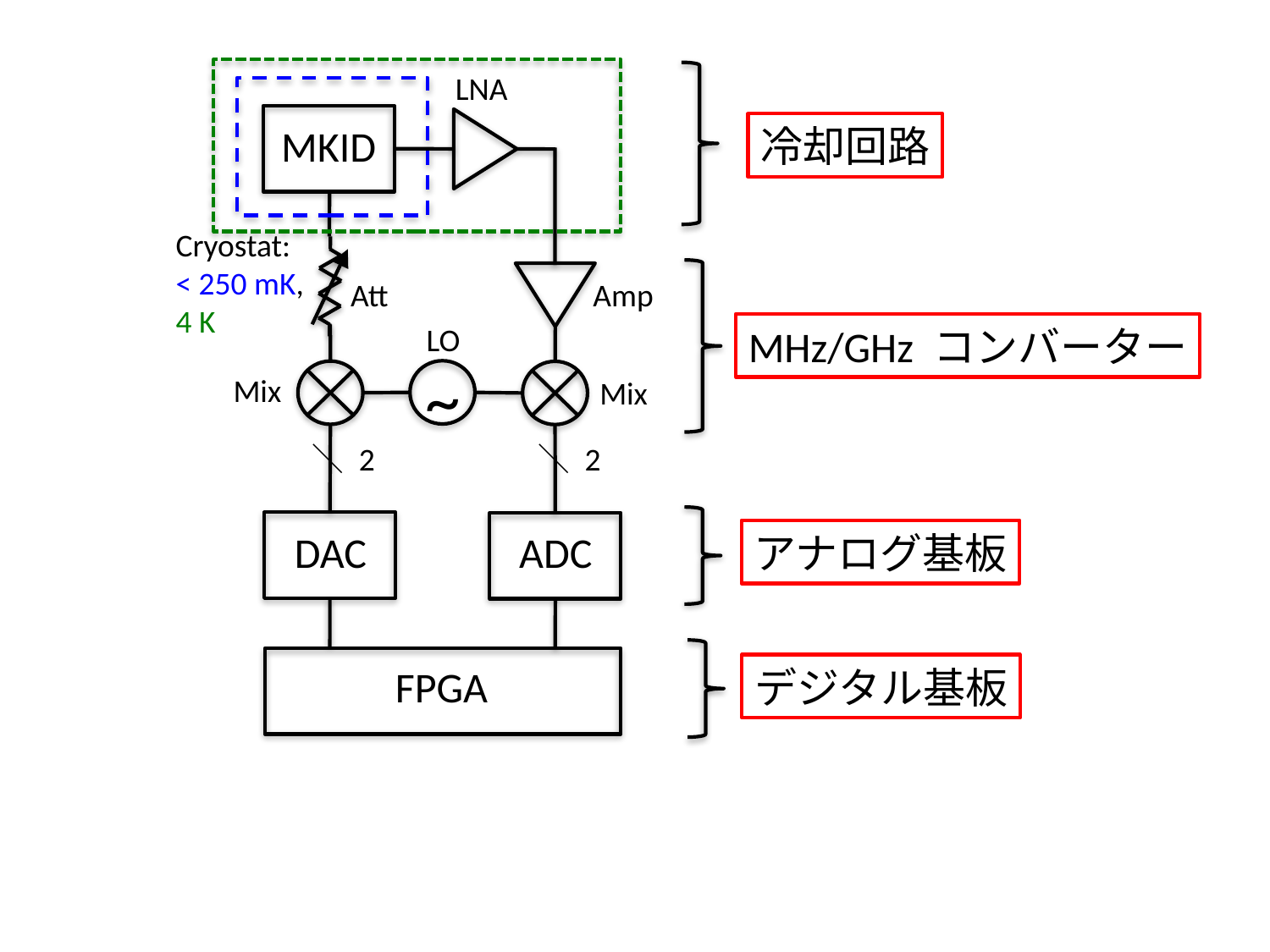

LNA

MKID

Cryostat:
< 250 mK,
4 K

Att
Amp

Mix
Mix
＼ 2
＼ 2

DAC
ADC

FPGA

冷却回路

LO
MHz/GHz コンバーター
~

アナログ基板

デジタル基板